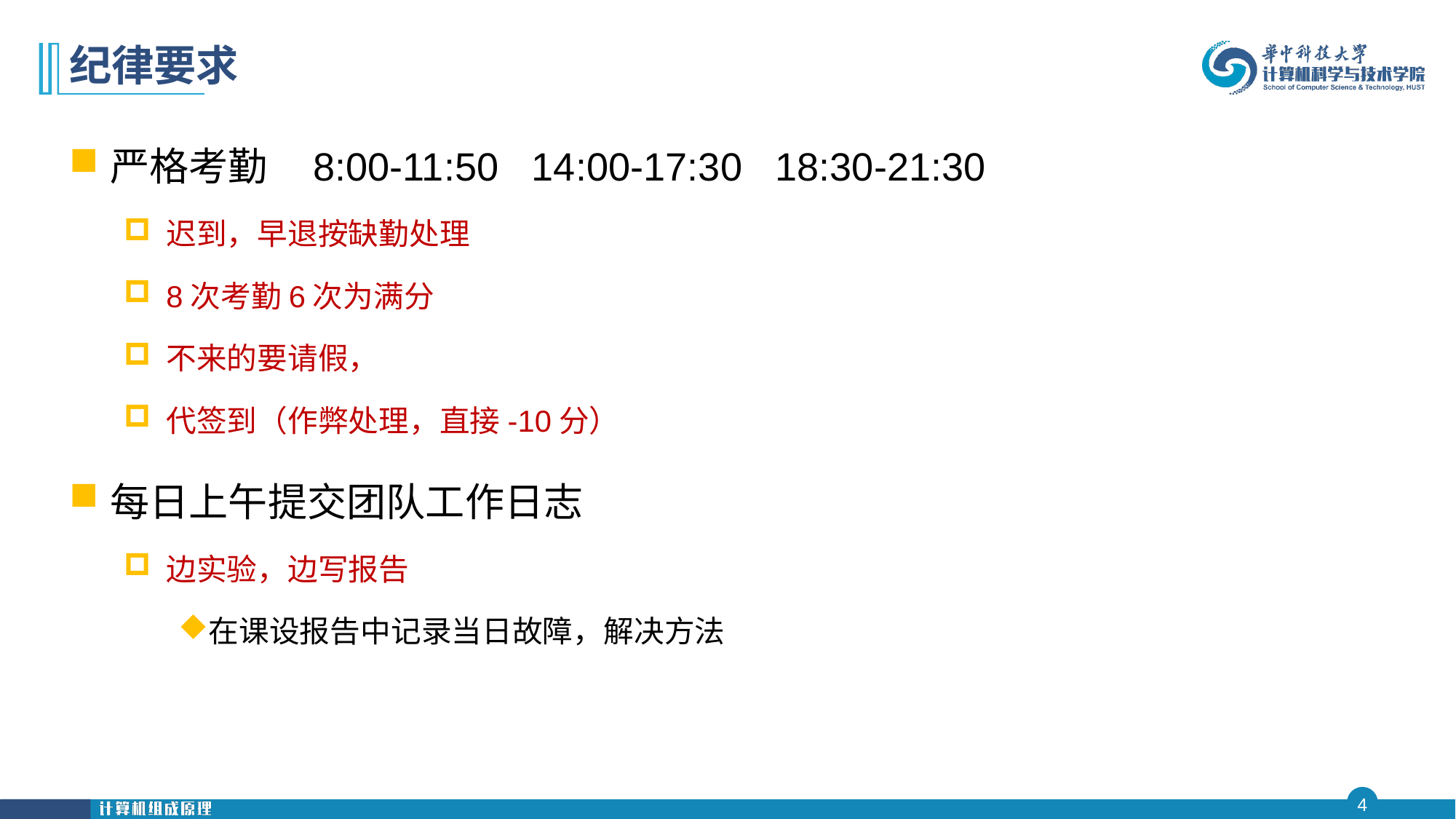

# 纪律要求
严格考勤    8:00-11:50   14:00-17:30   18:30-21:30
迟到，早退按缺勤处理
8次考勤6次为满分
不来的要请假，
代签到（作弊处理，直接-10分）
每日上午提交团队工作日志
边实验，边写报告
在课设报告中记录当日故障，解决方法